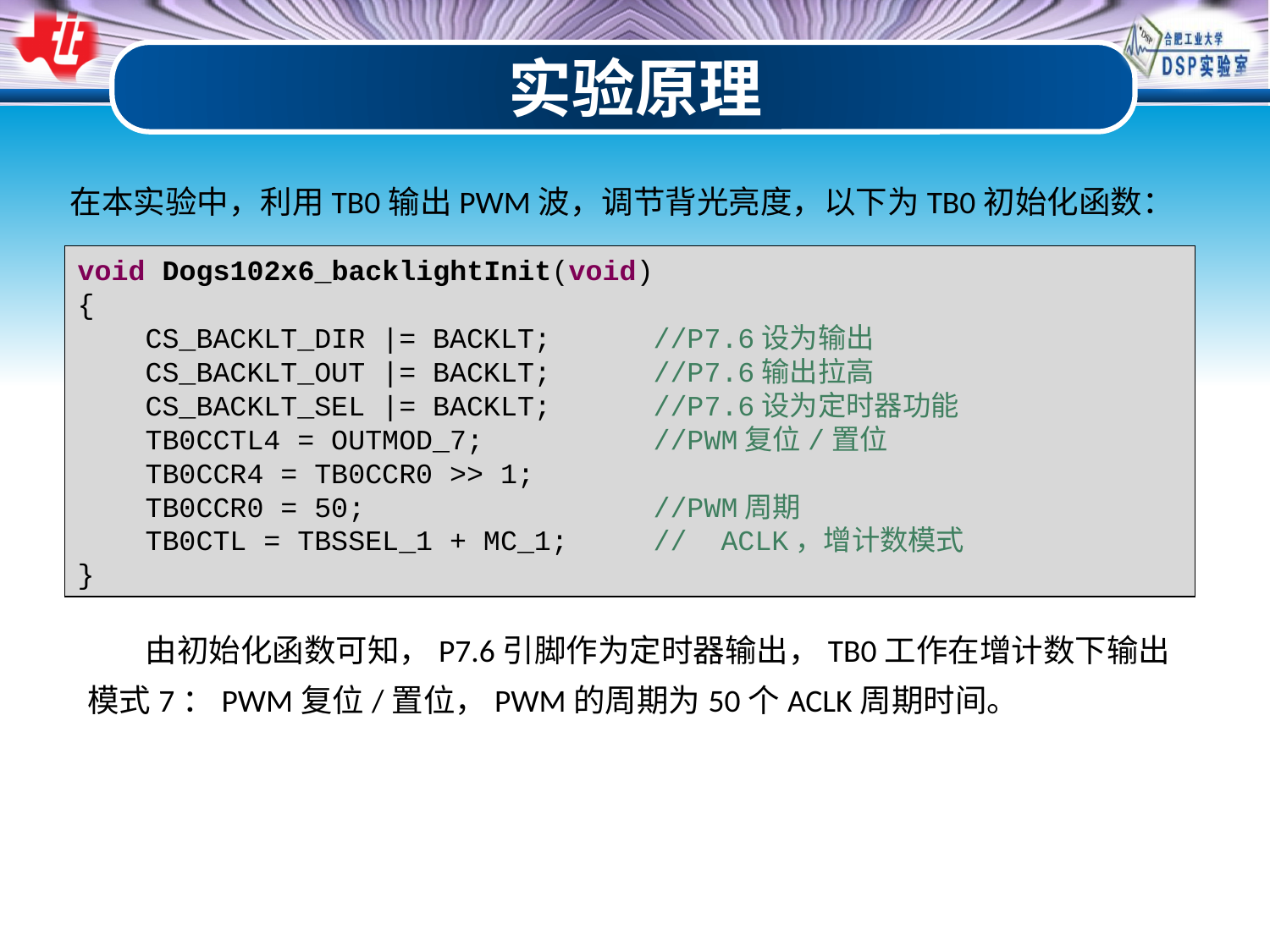

实验原理
在本实验中，利用TB0输出PWM波，调节背光亮度，以下为TB0初始化函数：
void Dogs102x6_backlightInit(void)
{
    CS_BACKLT_DIR |= BACKLT;      //P7.6设为输出
    CS_BACKLT_OUT |= BACKLT;      //P7.6输出拉高
    CS_BACKLT_SEL |= BACKLT;      //P7.6设为定时器功能
    TB0CCTL4 = OUTMOD_7;          //PWM复位/置位
    TB0CCR4 = TB0CCR0 >> 1;
    TB0CCR0 = 50;                 //PWM周期
    TB0CTL = TBSSEL_1 + MC_1;     //  ACLK，增计数模式
}
       由初始化函数可知，P7.6引脚作为定时器输出，TB0工作在增计数下输出模式7：PWM复位/置位，PWM的周期为50个ACLK周期时间。